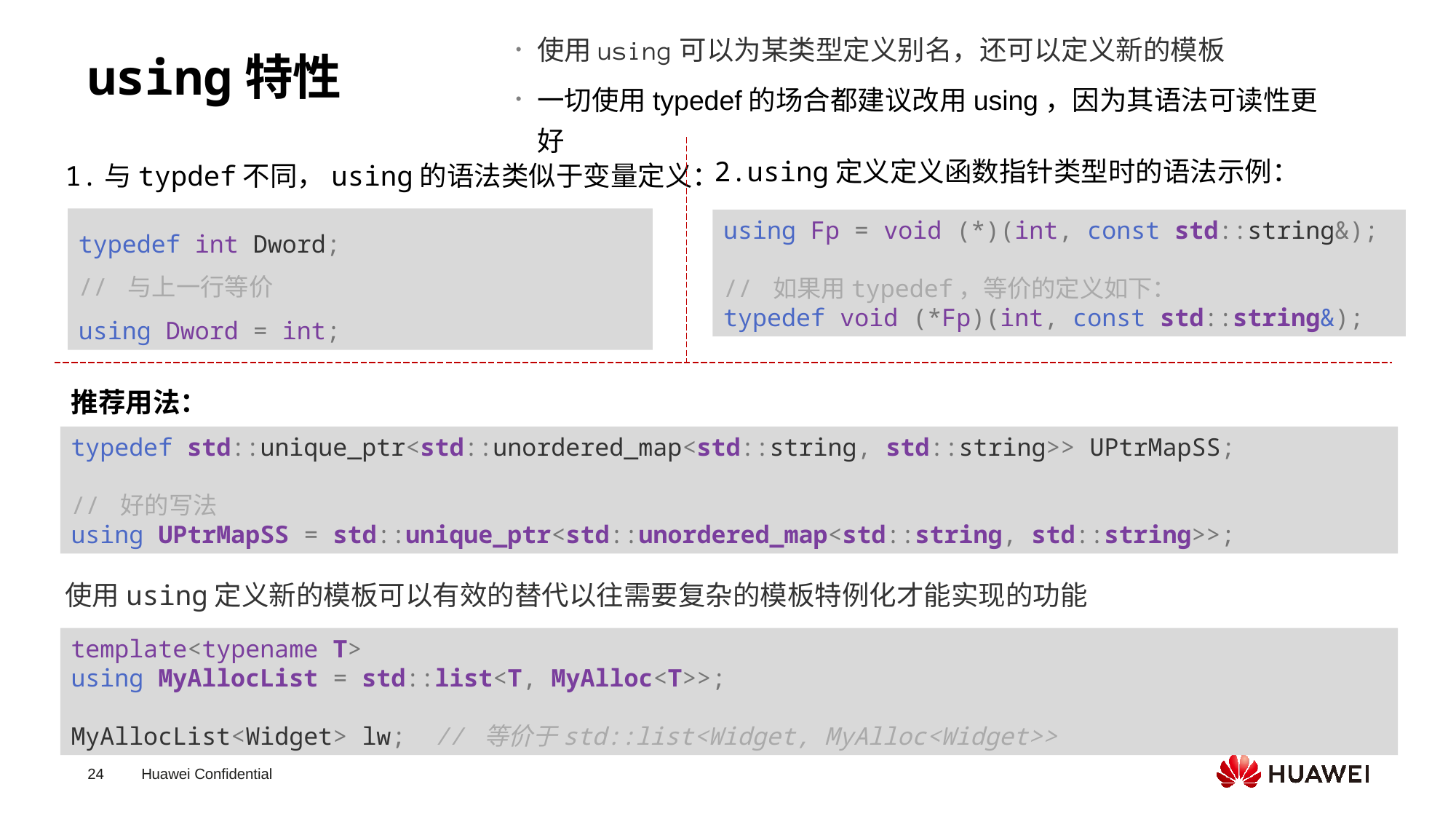

使用using可以为某类型定义别名，还可以定义新的模板
一切使用typedef的场合都建议改用using，因为其语法可读性更好
# using特性
1.与typdef不同，using的语法类似于变量定义：
2.using定义定义函数指针类型时的语法示例：
typedef int Dword;
// 与上一行等价
using Dword = int;
using Fp = void (*)(int, const std::string&);
// 如果用typedef，等价的定义如下：
typedef void (*Fp)(int, const std::string&);
推荐用法：
typedef std::unique_ptr<std::unordered_map<std::string, std::string>> UPtrMapSS;
// 好的写法
using UPtrMapSS = std::unique_ptr<std::unordered_map<std::string, std::string>>;
使用using定义新的模板可以有效的替代以往需要复杂的模板特例化才能实现的功能
template<typename T>
using MyAllocList = std::list<T, MyAlloc<T>>;
MyAllocList<Widget> lw;  // 等价于std::list<Widget, MyAlloc<Widget>>